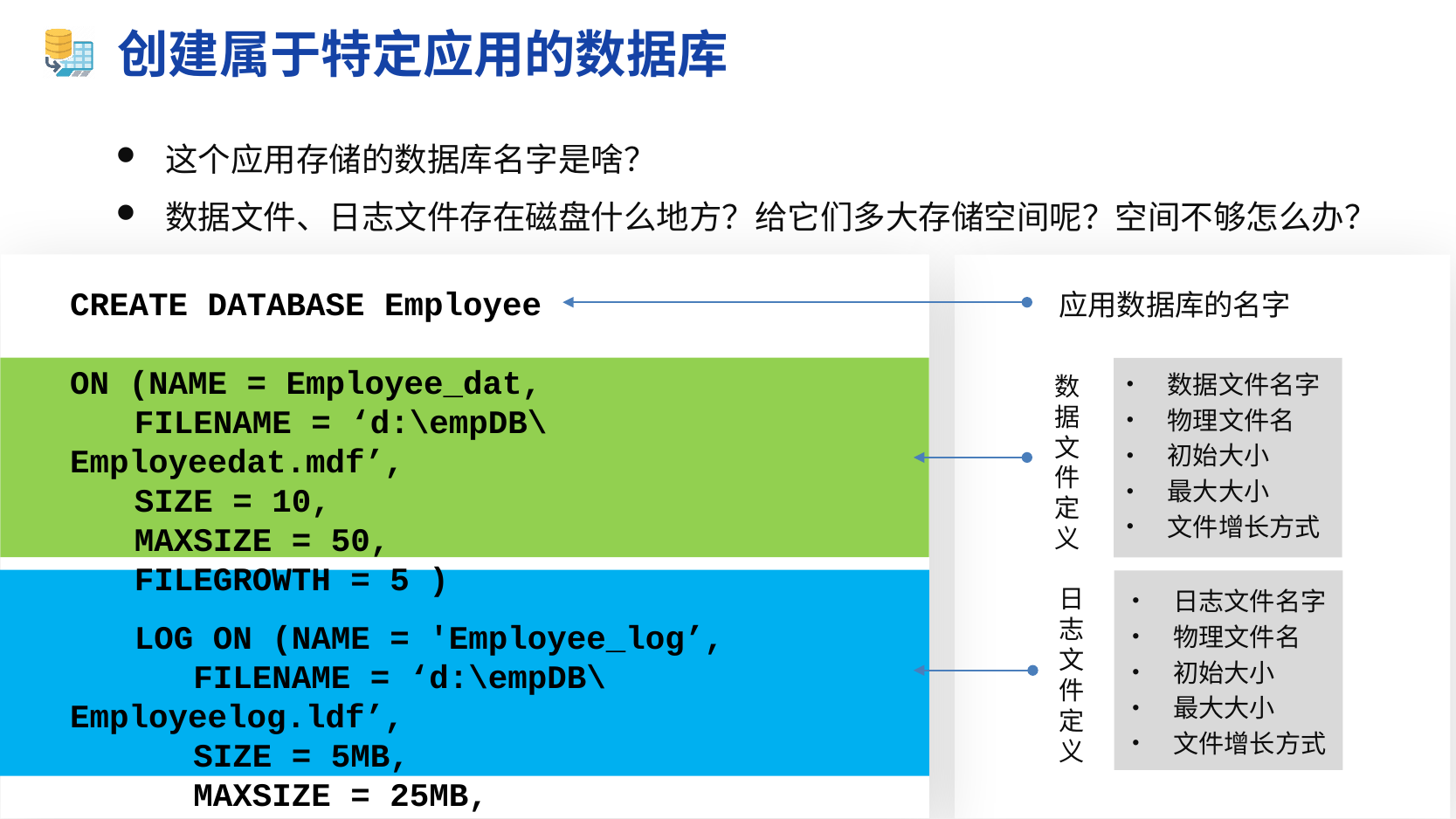

# 创建属于特定应用的数据库
这个应用存储的数据库名字是啥？
数据文件、日志文件存在磁盘什么地方？给它们多大存储空间呢？空间不够怎么办？

应用数据库的名字
CREATE DATABASE Employee

ON (NAME = Employee_dat,
FILENAME = ‘d:\empDB\Employeedat.mdf’,
SIZE = 10,
MAXSIZE = 50,
FILEGROWTH = 5 )
LOG ON (NAME = 'Employee_log’,
   FILENAME = ‘d:\empDB\Employeelog.ldf’,
   SIZE = 5MB,
   MAXSIZE = 25MB,
   FILEGROWTH = 5MB )

数据文件名字
物理文件名
初始大小
最大大小
文件增长方式
数据文件定义

日志文件名字
物理文件名
初始大小
最大大小
文件增长方式
日志文件定义